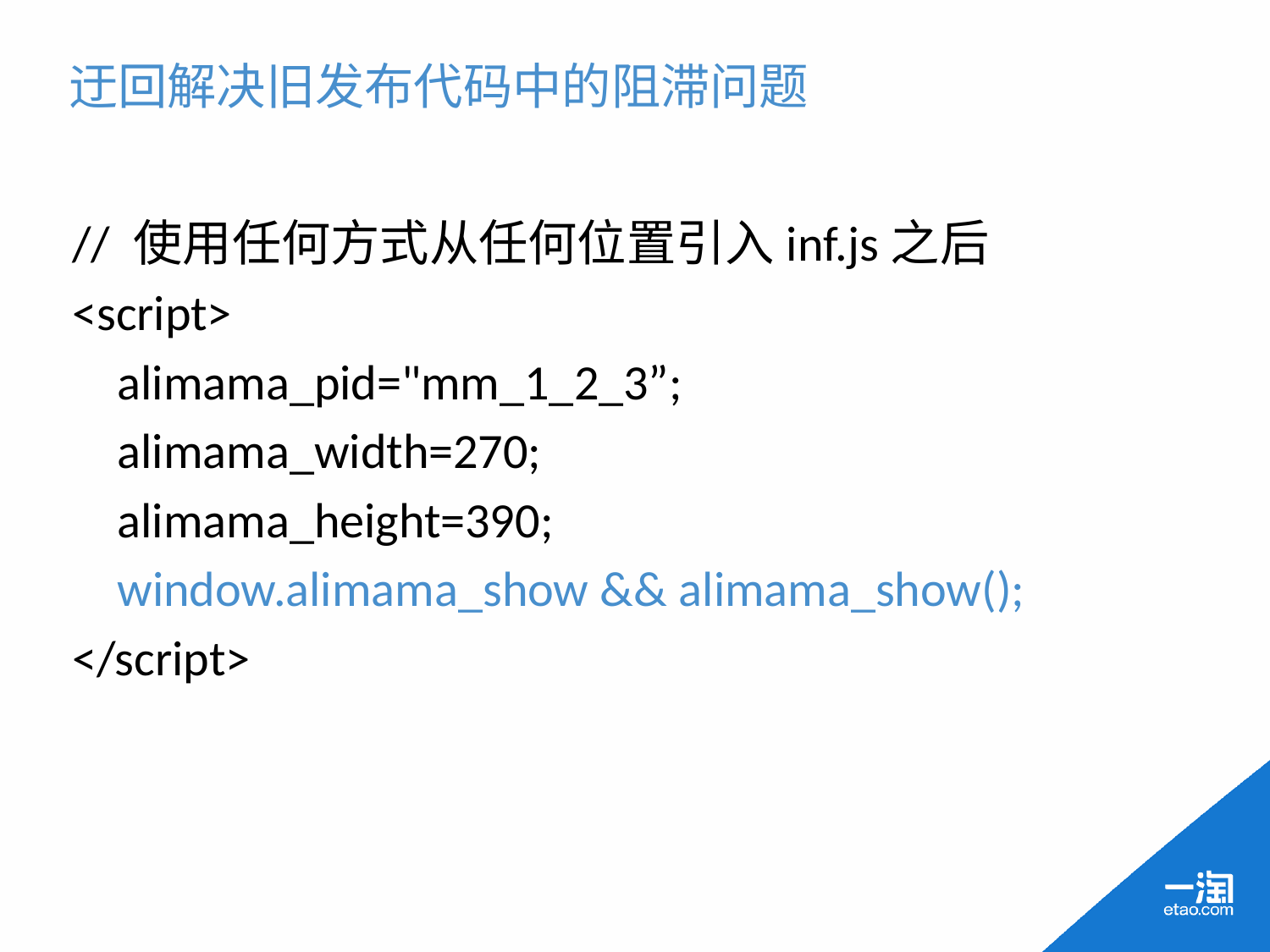

迂回解决旧发布代码中的阻滞问题
// 使用任何方式从任何位置引入inf.js之后
<script>
    alimama_pid="mm_1_2_3”;
    alimama_width=270;
    alimama_height=390;
    window.alimama_show && alimama_show();
</script>